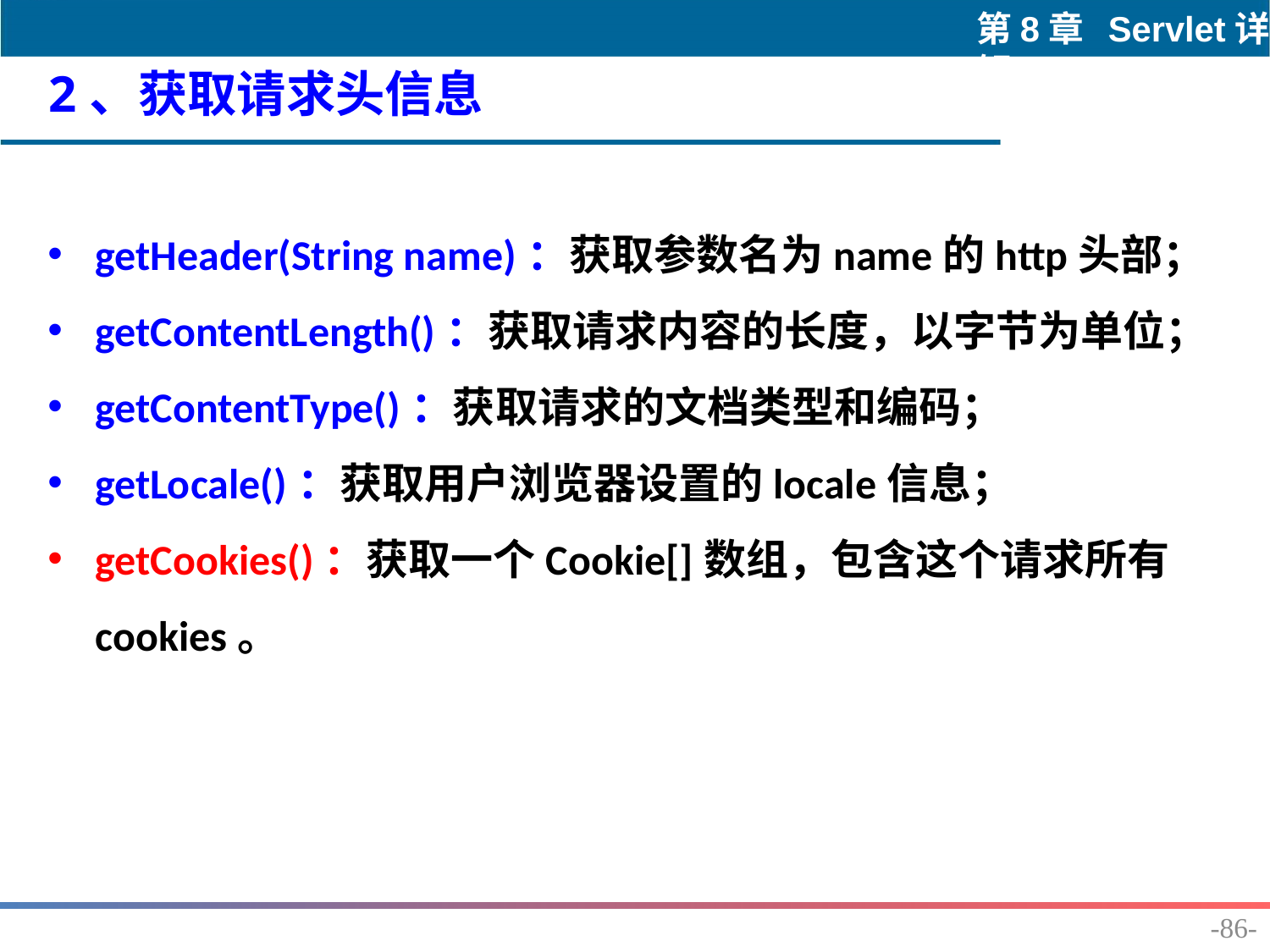

2、获取请求头信息
getHeader(String name)：获取参数名为name的http头部；
getContentLength()：获取请求内容的长度，以字节为单位；
getContentType()：获取请求的文档类型和编码；
getLocale()：获取用户浏览器设置的locale信息；
getCookies()：获取一个Cookie[]数组，包含这个请求所有cookies。
-86-